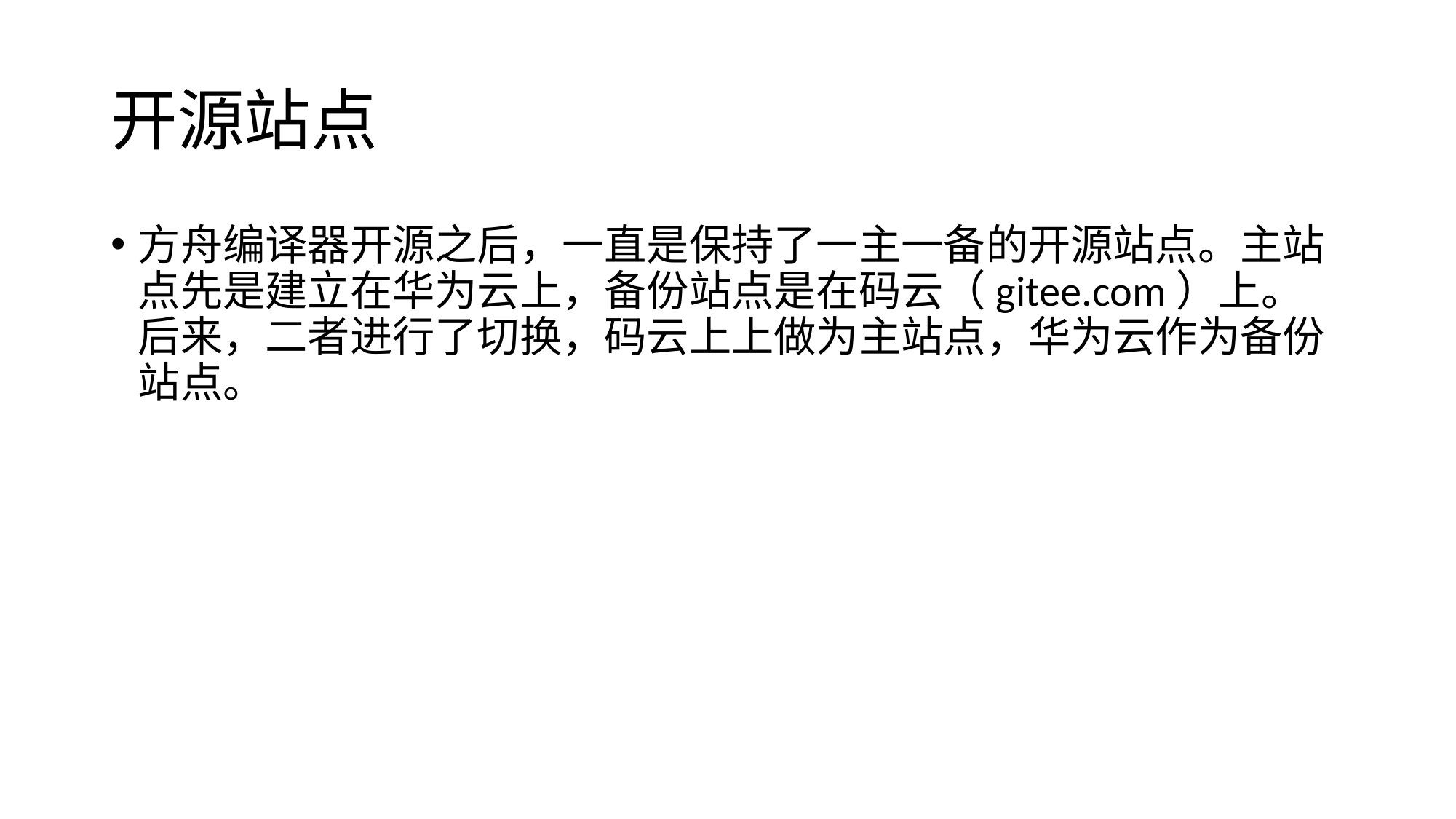

# 开源站点
方舟编译器开源之后，一直是保持了一主一备的开源站点。主站点先是建立在华为云上，备份站点是在码云（gitee.com）上。后来，二者进行了切换，码云上上做为主站点，华为云作为备份站点。